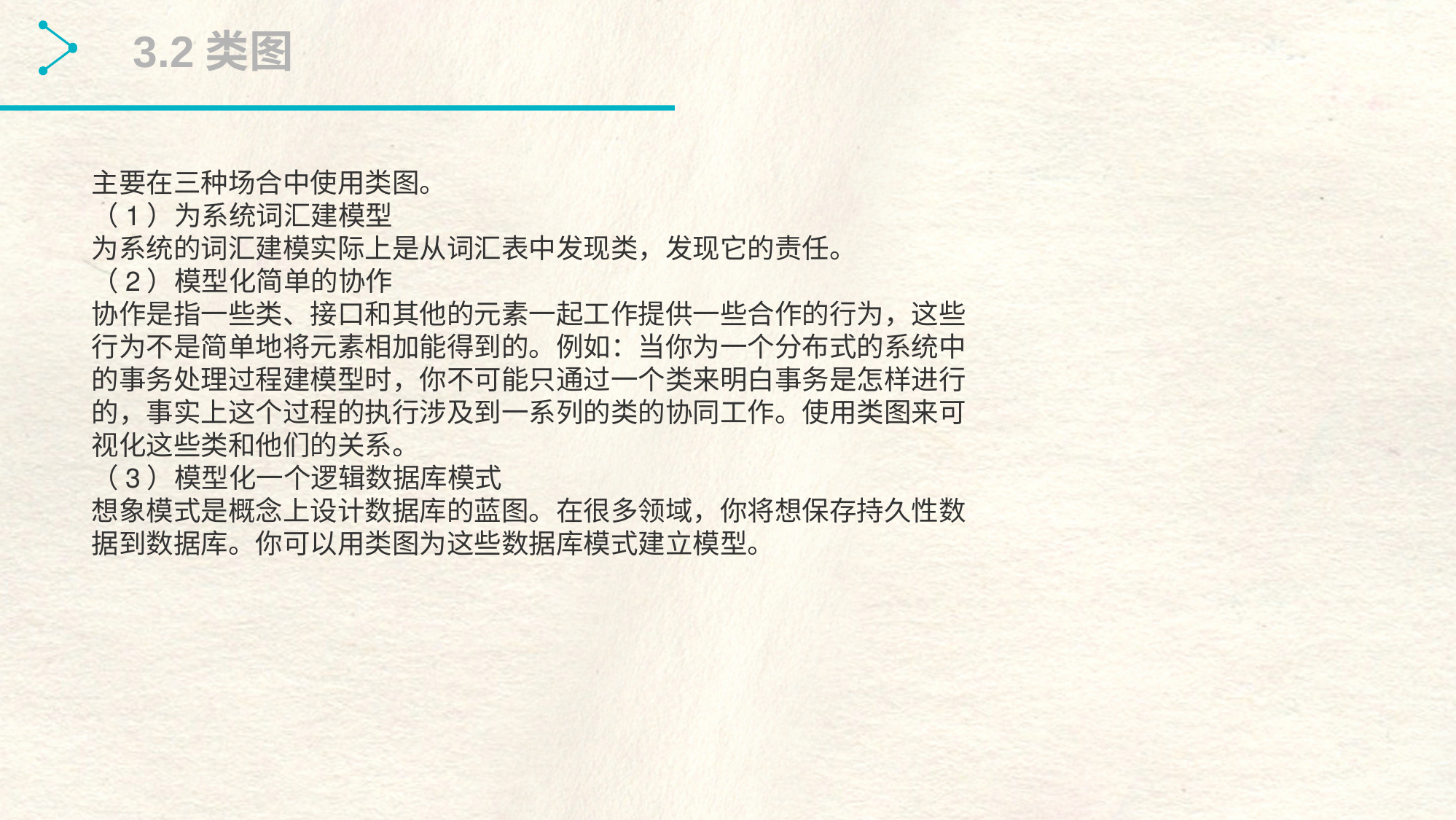

3.2类图

主要在三种场合中使用类图。
（1）为系统词汇建模型
为系统的词汇建模实际上是从词汇表中发现类，发现它的责任。
（2）模型化简单的协作
协作是指一些类、接口和其他的元素一起工作提供一些合作的行为，这些行为不是简单地将元素相加能得到的。例如：当你为一个分布式的系统中的事务处理过程建模型时，你不可能只通过一个类来明白事务是怎样进行的，事实上这个过程的执行涉及到一系列的类的协同工作。使用类图来可视化这些类和他们的关系。
（3）模型化一个逻辑数据库模式
想象模式是概念上设计数据库的蓝图。在很多领域，你将想保存持久性数据到数据库。你可以用类图为这些数据库模式建立模型。